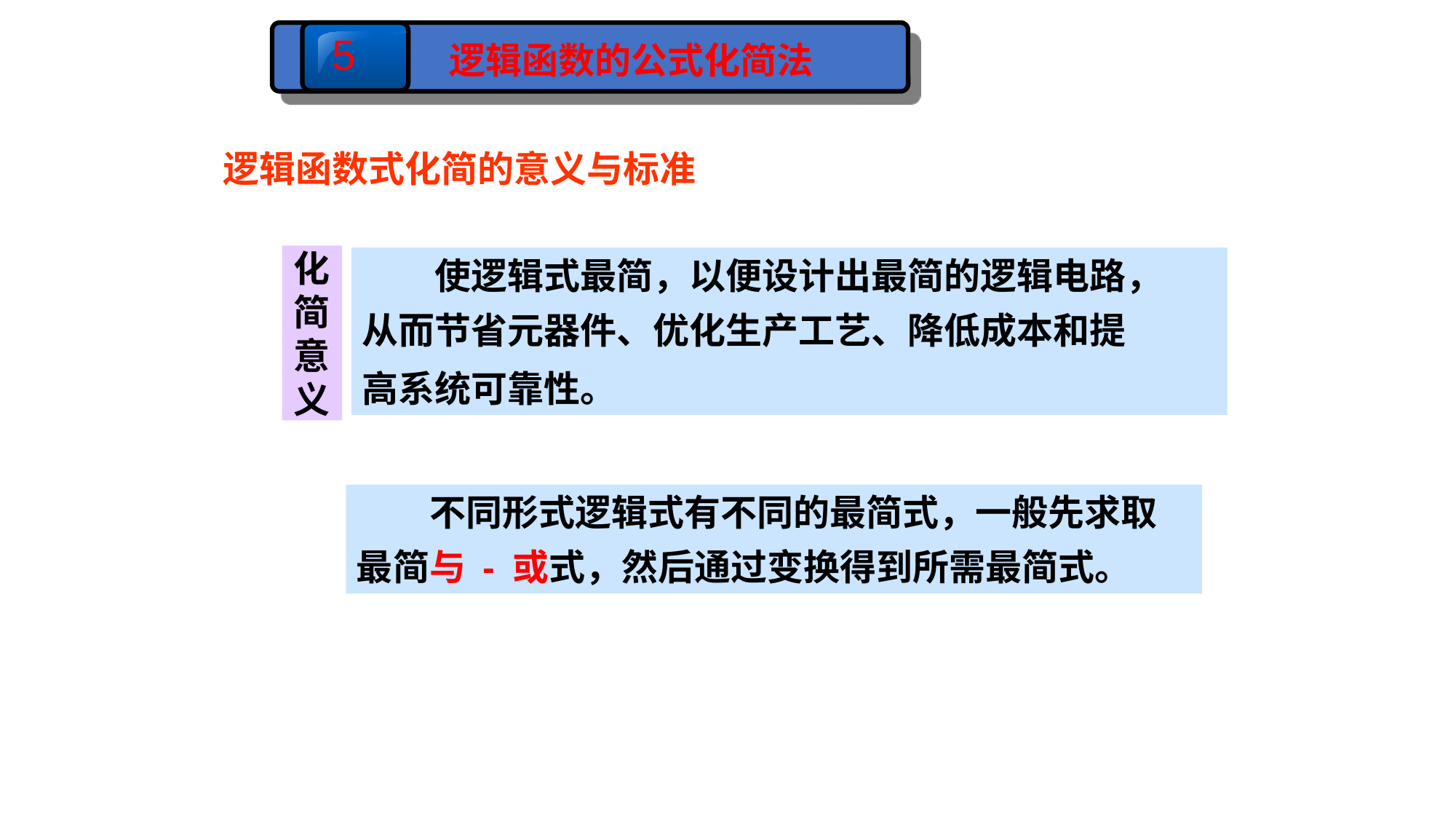

5

逻辑函数的公式化简法
逻辑函数式化简的意义与标准
化简意义
　　使逻辑式最简，以便设计出最简的逻辑电路，
从而节省元器件、优化生产工艺、降低成本和提
高系统可靠性。
　　不同形式逻辑式有不同的最简式，一般先求取
最简与 - 或式，然后通过变换得到所需最简式。